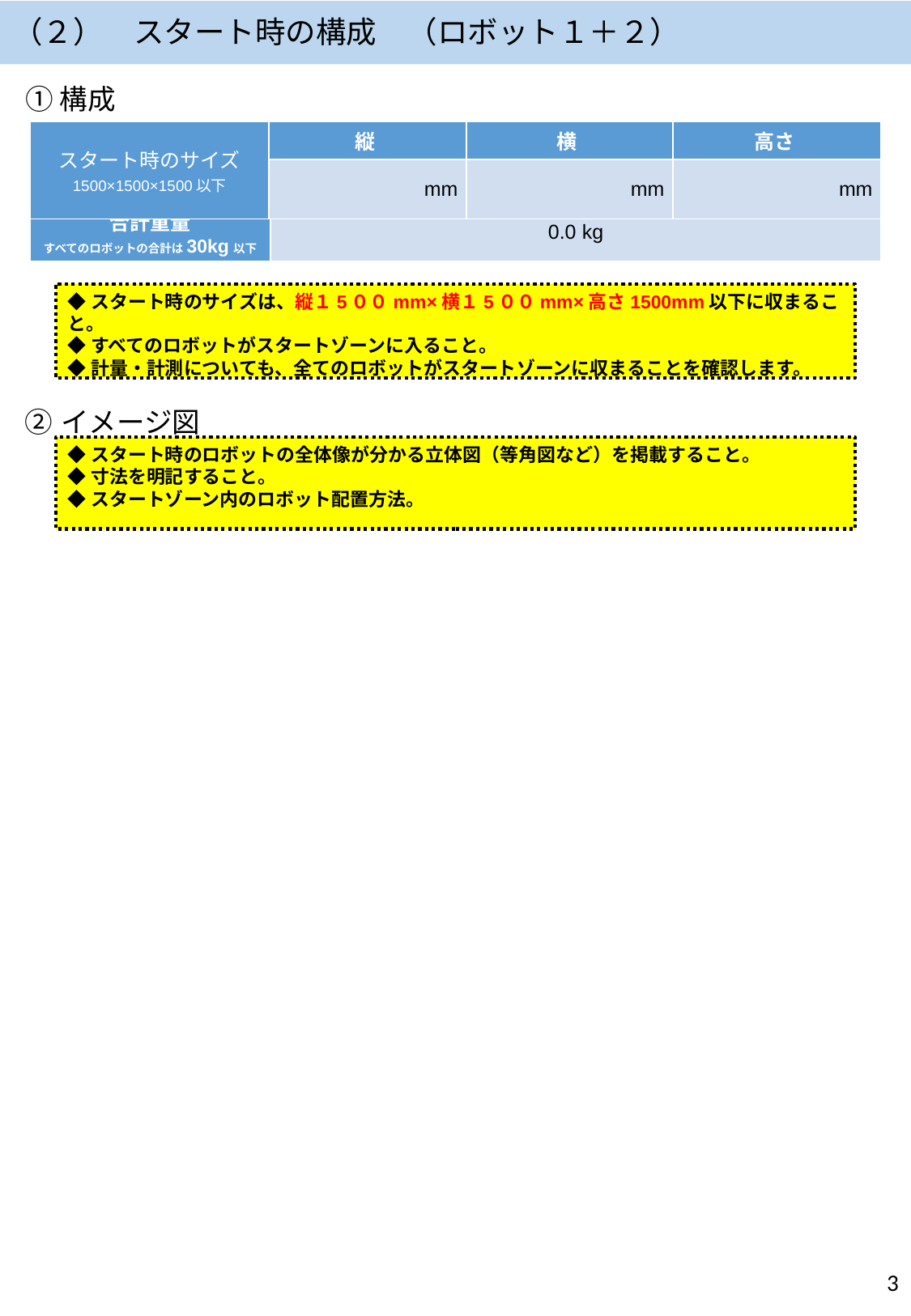

（２）　スタート時の構成　（ロボット１＋２）
# ①構成
| スタート時のサイズ 1500×1500×1500以下 | 縦 | 横 | 高さ |
| --- | --- | --- | --- |
|  | mm | mm | mm |
| 合計重量 すべてのロボットの合計は30kg以下 | 0.0 kg |
| --- | --- |
◆スタート時のサイズは、縦１5００mm×横１5００mm×高さ1500mm以下に収まること。
◆すべてのロボットがスタートゾーンに入ること。
◆計量・計測についても、全てのロボットがスタートゾーンに収まることを確認します。

②イメージ図
◆スタート時のロボットの全体像が分かる立体図（等角図など）を掲載すること。
◆寸法を明記すること。
◆スタートゾーン内のロボット配置方法。

3